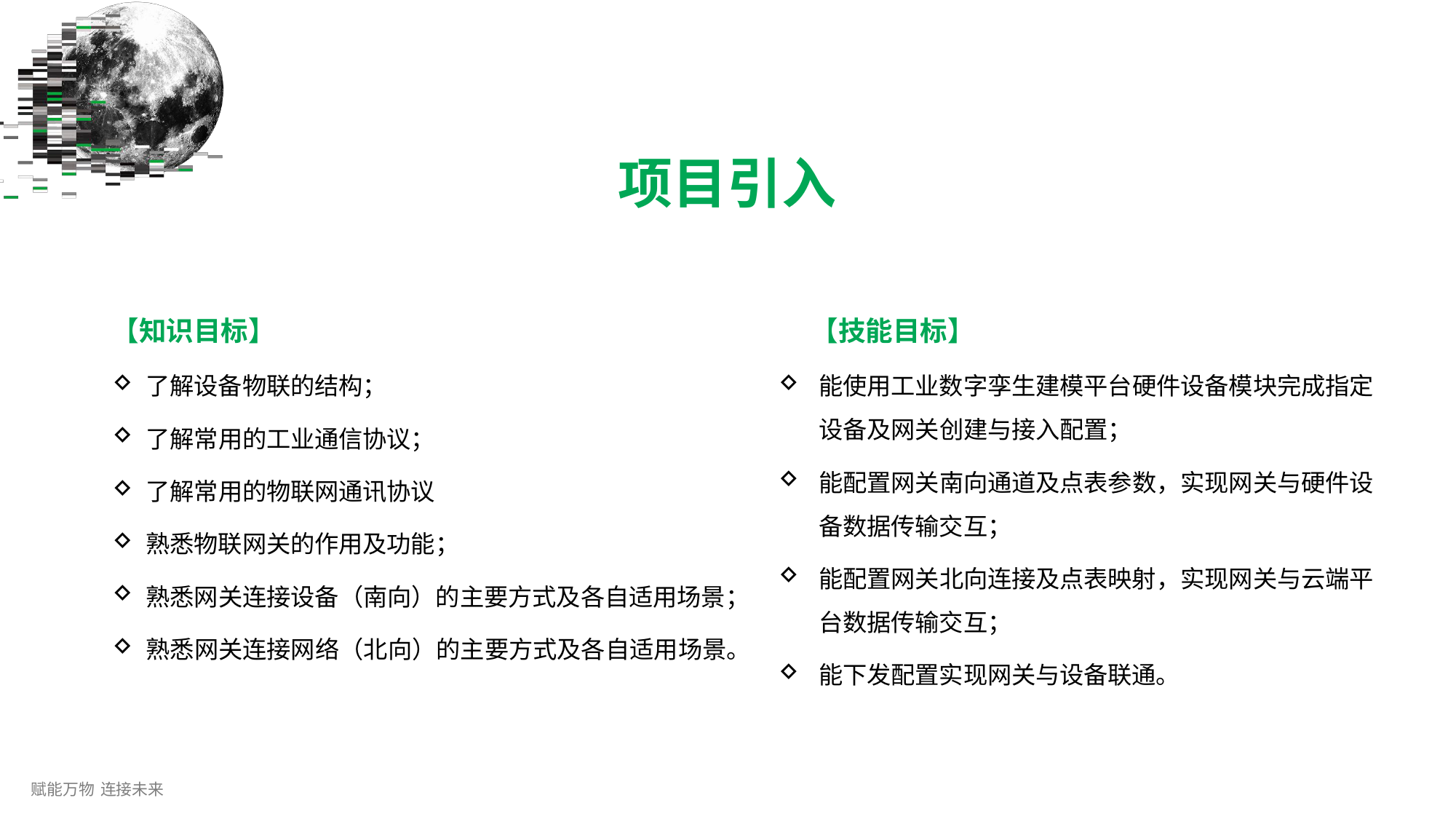

# 项目引入
【知识目标】
了解设备物联的结构；
了解常用的工业通信协议；
了解常用的物联网通讯协议
熟悉物联网关的作用及功能；
熟悉网关连接设备（南向）的主要方式及各自适用场景；
熟悉网关连接网络（北向）的主要方式及各自适用场景。
【技能目标】
能使用工业数字孪生建模平台硬件设备模块完成指定 设备及网关创建与接入配置；
能配置网关南向通道及点表参数，实现网关与硬件设 备数据传输交互；
能配置网关北向连接及点表映射，实现网关与云端平 台数据传输交互；
能下发配置实现网关与设备联通。
赋能万物 连接未来